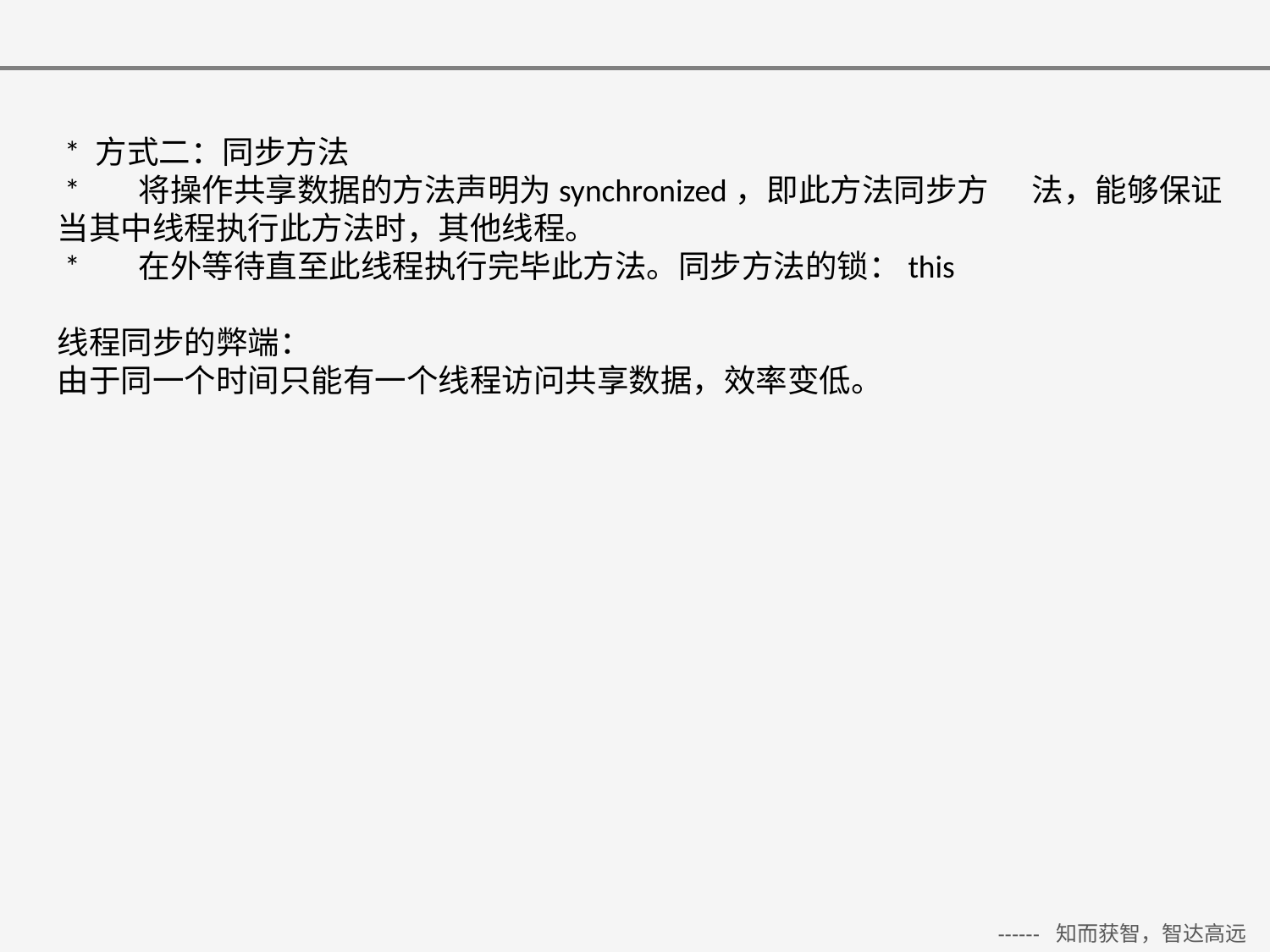

* 方式二：同步方法
 *       将操作共享数据的方法声明为synchronized，即此方法同步方      法，能够保证当其中线程执行此方法时，其他线程。
 *       在外等待直至此线程执行完毕此方法。同步方法的锁：this

线程同步的弊端：
由于同一个时间只能有一个线程访问共享数据，效率变低。